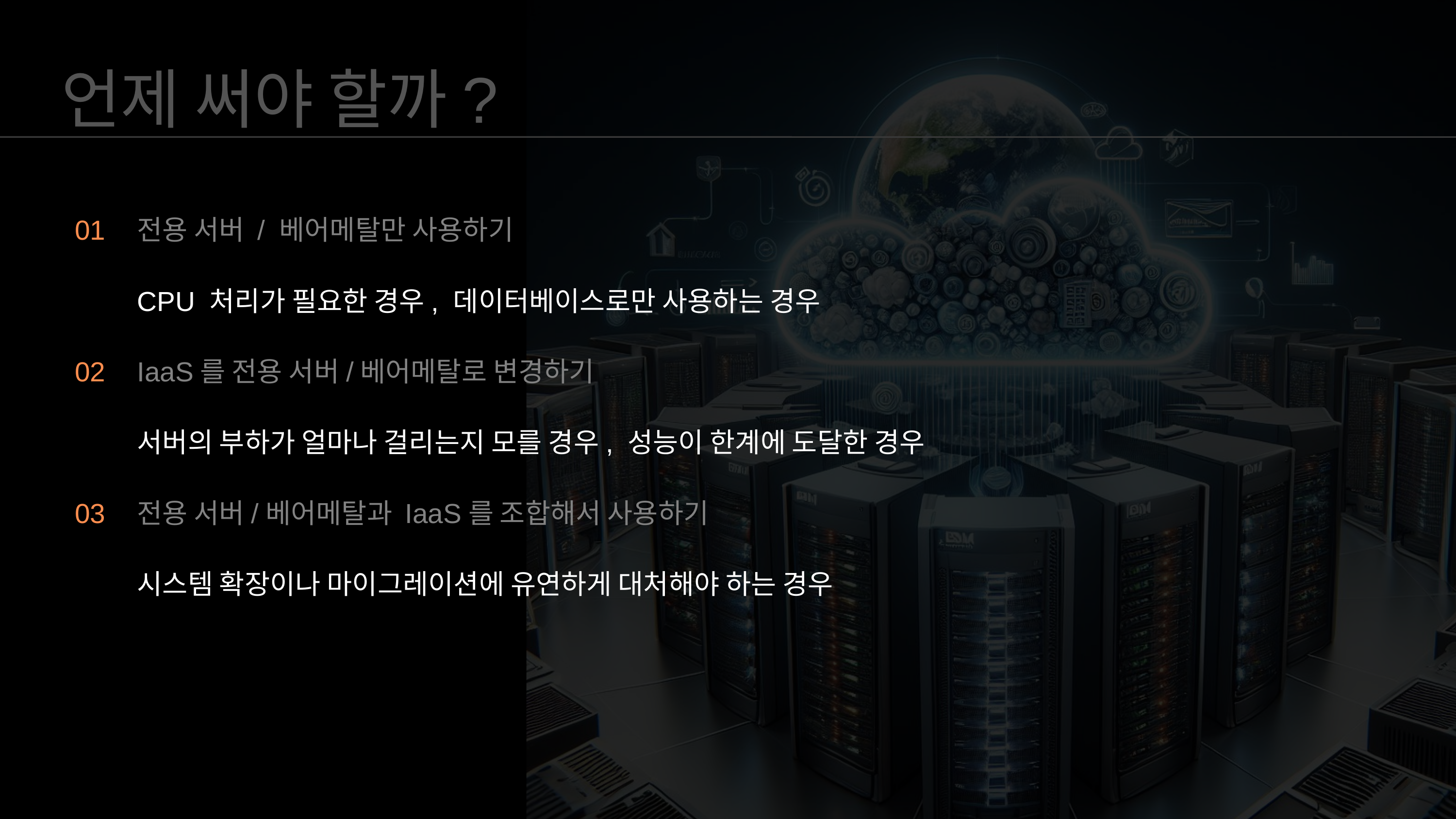

언제 써야 할까?

01
전용 서버 / 베어메탈만 사용하기
CPU 처리가 필요한 경우, 데이터베이스로만 사용하는 경우
02
IaaS를 전용 서버/베어메탈로 변경하기
서버의 부하가 얼마나 걸리는지 모를 경우, 성능이 한계에 도달한 경우
03
전용 서버/베어메탈과 IaaS를 조합해서 사용하기
시스템 확장이나 마이그레이션에 유연하게 대처해야 하는 경우